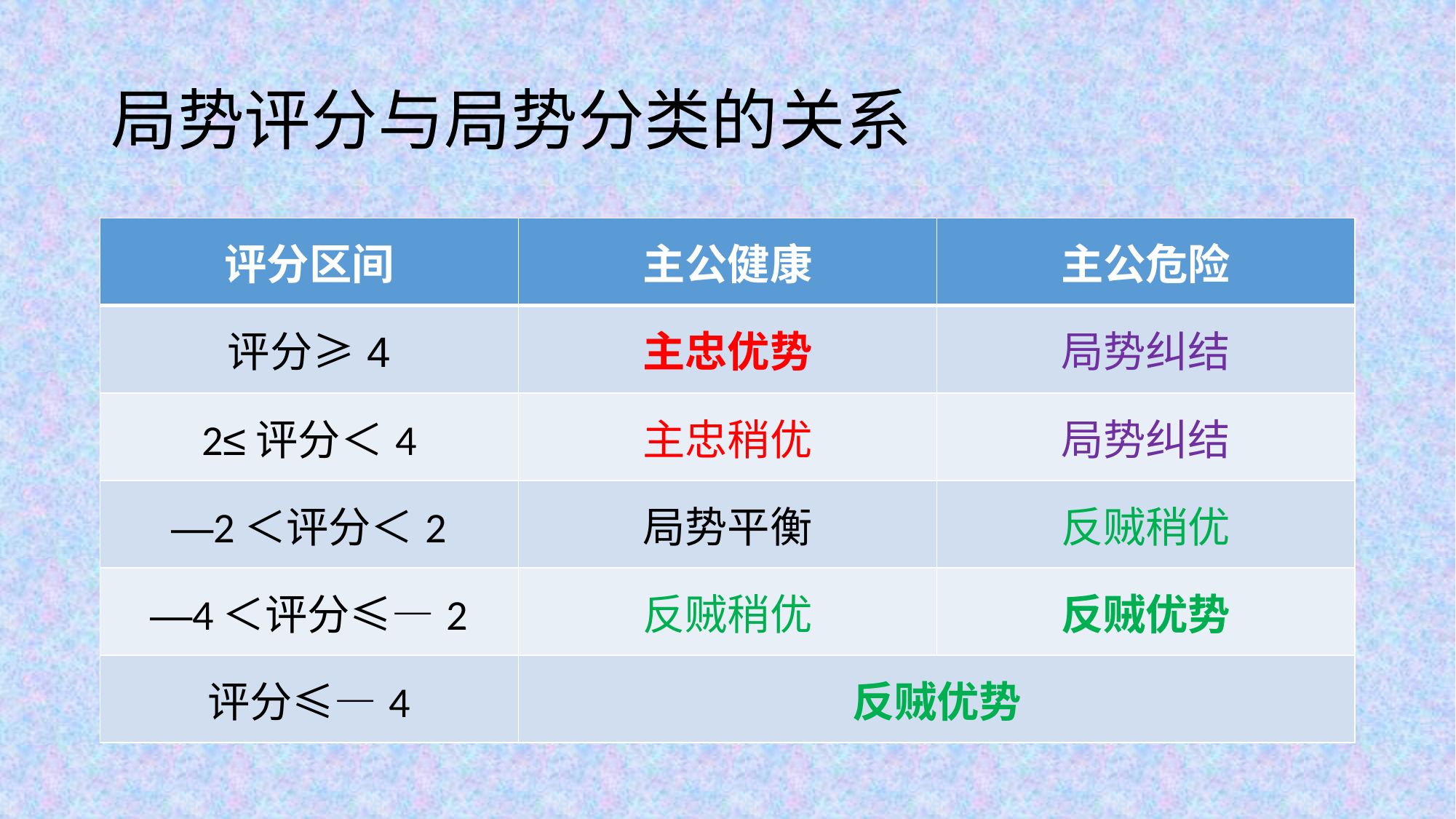

# 局势评分与局势分类的关系
| 评分区间 | 主公健康 | 主公危险 |
| --- | --- | --- |
| 评分≥4 | 主忠优势 | 局势纠结 |
| 2≤评分＜4 | 主忠稍优 | 局势纠结 |
| ―2＜评分＜2 | 局势平衡 | 反贼稍优 |
| ―4＜评分≤―2 | 反贼稍优 | 反贼优势 |
| 评分≤―4 | 反贼优势 |  |